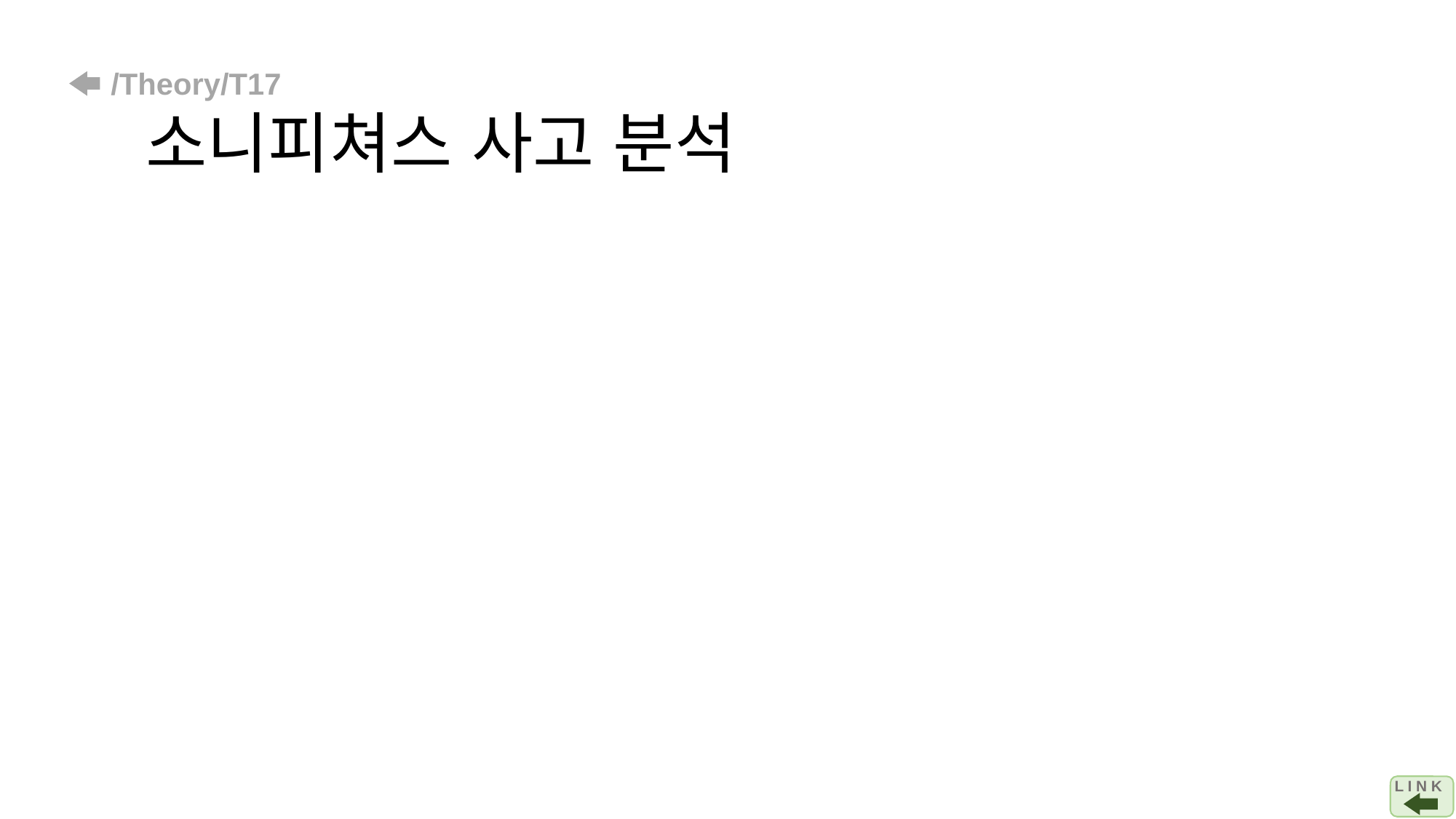

# /Theory/T17 소니피쳐스 사고 분석

L I N K